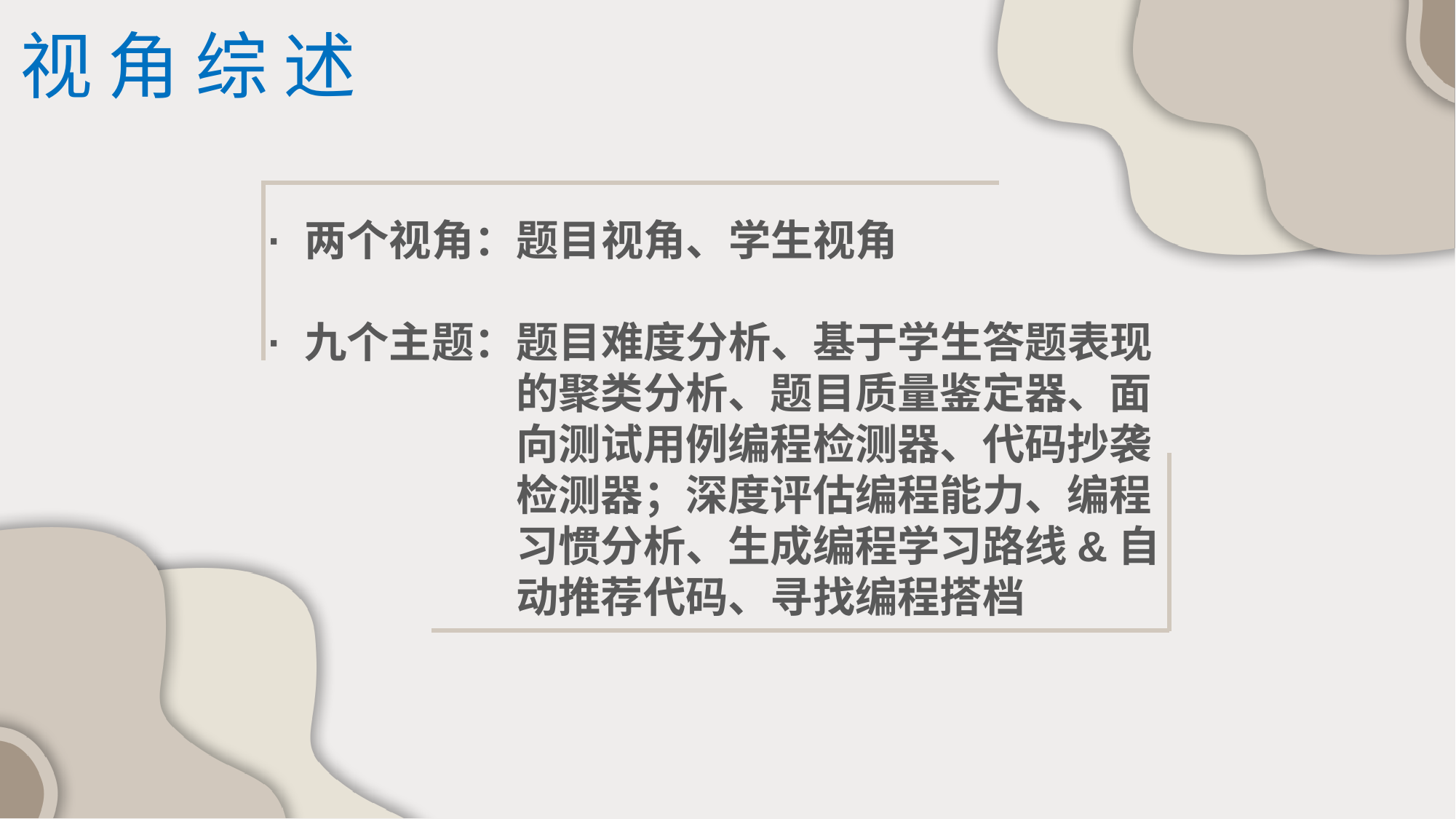

视角综述
· 两个视角：题目视角、学生视角

· 九个主题：题目难度分析、基于学生答题表现
    		  的聚类分析、题目质量鉴定器、面
		  向测试用例编程检测器、代码抄袭
		  检测器；深度评估编程能力、编程
		  习惯分析、生成编程学习路线&自
		  动推荐代码、寻找编程搭档